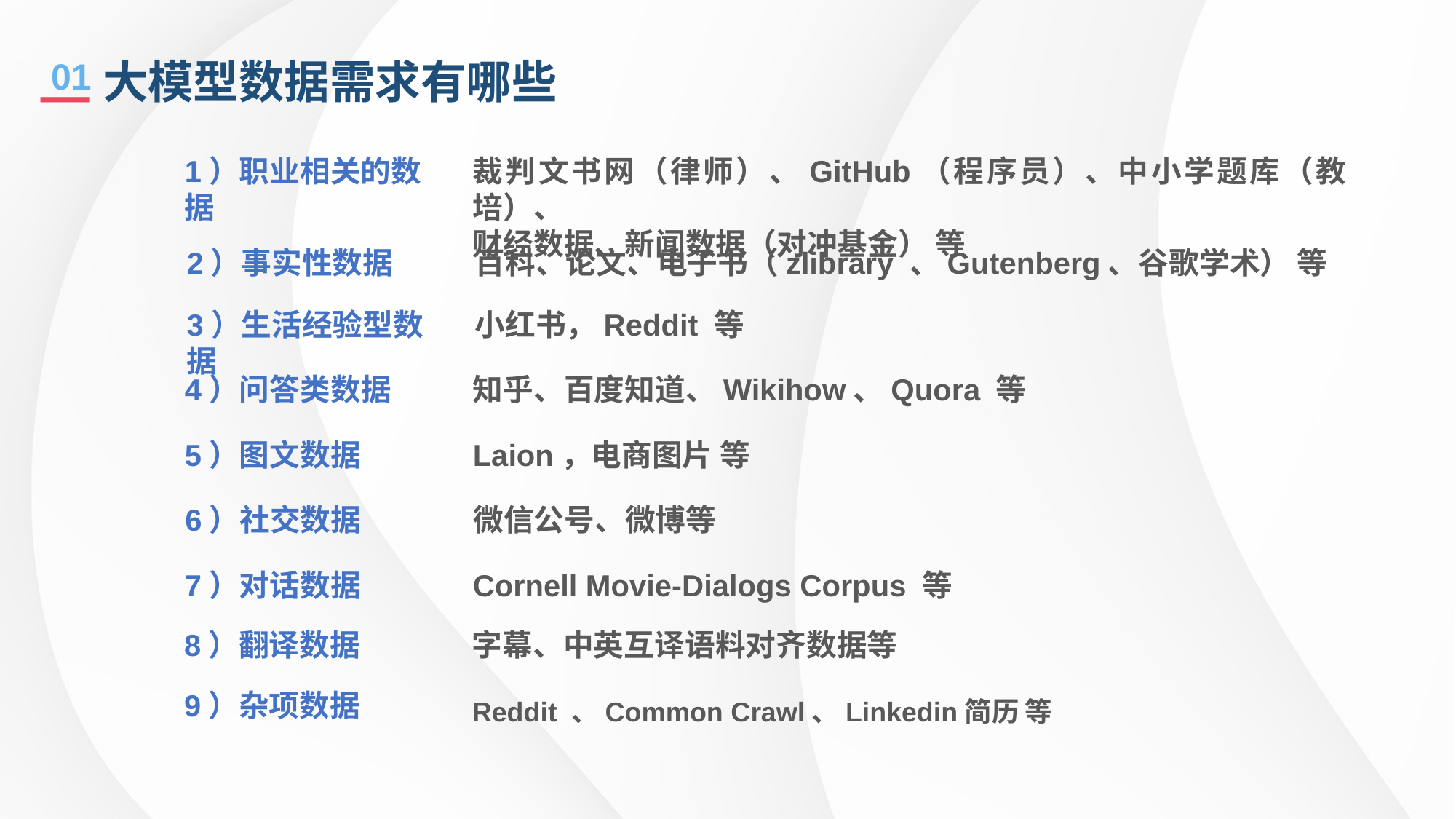

01

大模型数据需求有哪些
1）职业相关的数据
裁判文书网（律师）、GitHub（程序员）、中小学题库（教培）、
财经数据、新闻数据（对冲基金） 等
2）事实性数据
百科、论文、电子书（zlibrary 、Gutenberg、谷歌学术） 等
3）生活经验型数据
小红书，Reddit 等
4）问答类数据
知乎、百度知道、Wikihow、Quora 等
5）图文数据
Laion，电商图片 等
6）社交数据
微信公号、微博等
7）对话数据
Cornell Movie-Dialogs Corpus 等
8）翻译数据
字幕、中英互译语料对齐数据等
9）杂项数据
Reddit 、Common Crawl、Linkedin简历 等